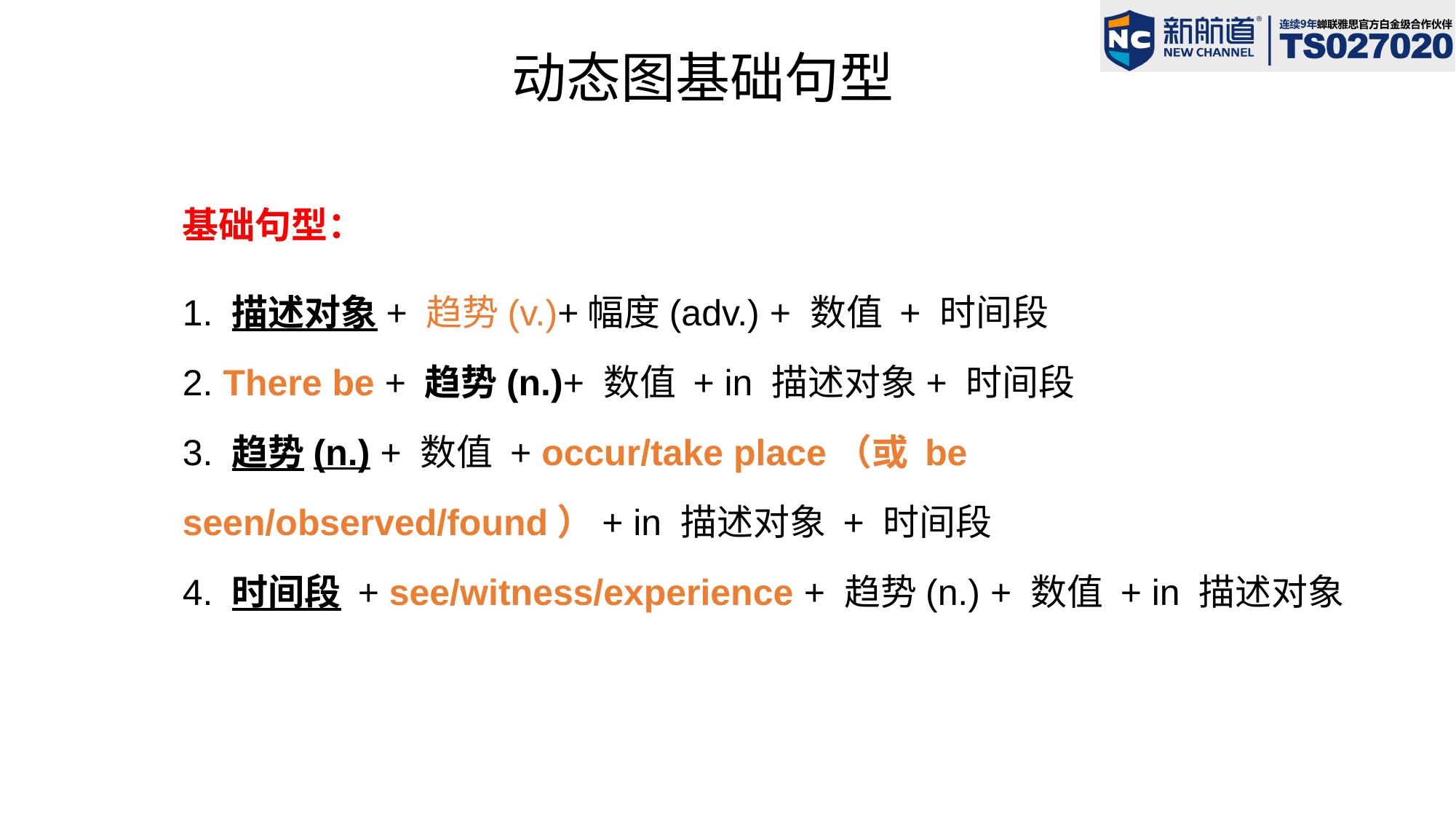

动态图基础句型
基础句型：
1. 描述对象+ 趋势(v.)+幅度(adv.) + 数值 + 时间段
2. There be + 趋势(n.)+ 数值 + in 描述对象+ 时间段
3. 趋势(n.) + 数值 + occur/take place（或 be seen/observed/found）+ in 描述对象 + 时间段
4. 时间段 + see/witness/experience + 趋势(n.) + 数值 + in 描述对象